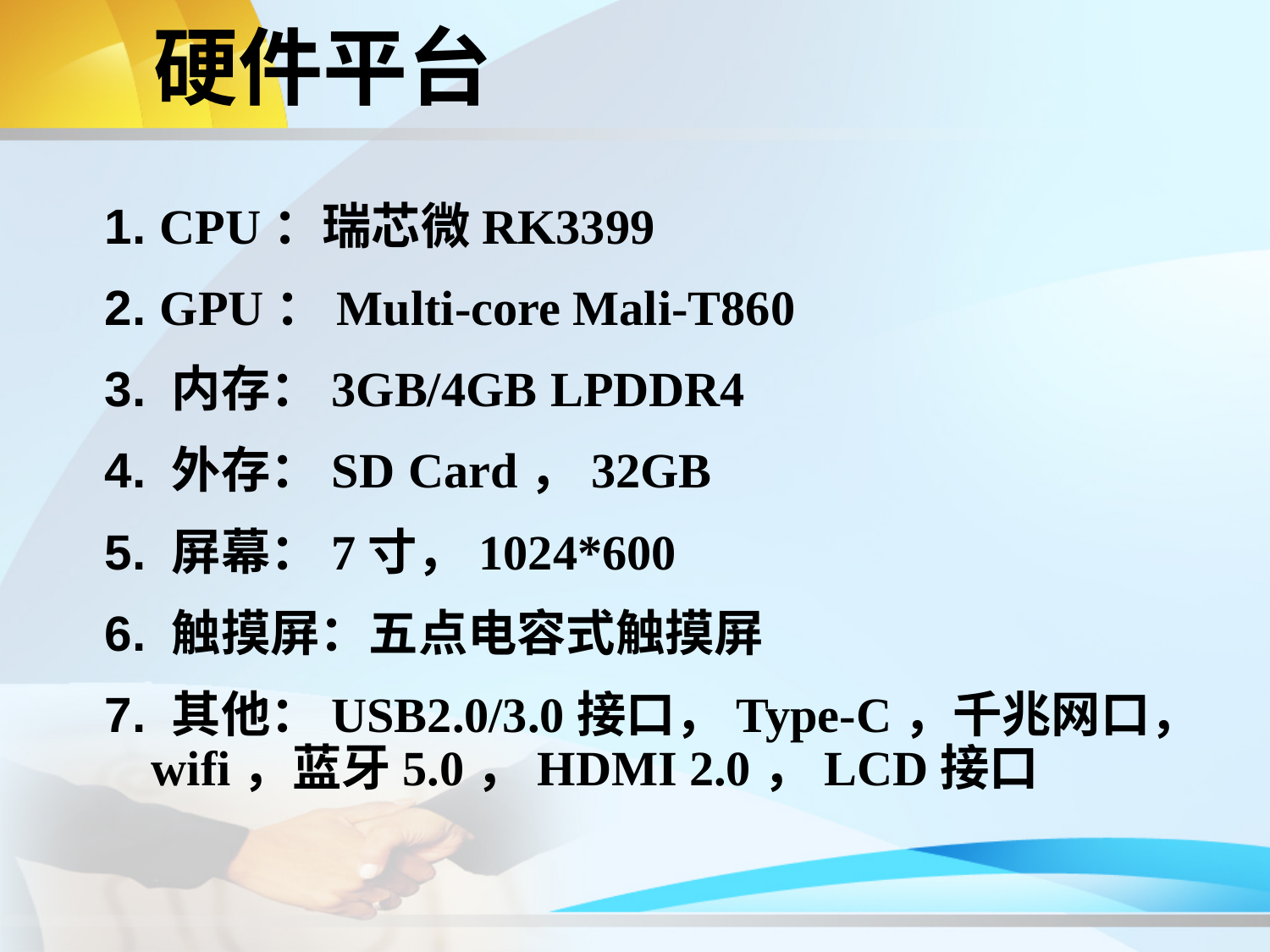

# 硬件平台
1. CPU：瑞芯微RK3399
2. GPU：Multi-core Mali-T860
3. 内存：3GB/4GB LPDDR4
4. 外存：SD Card，32GB
5. 屏幕：7寸，1024*600
6. 触摸屏：五点电容式触摸屏
7. 其他：USB2.0/3.0接口，Type-C，千兆网口，wifi，蓝牙5.0，HDMI 2.0，LCD接口